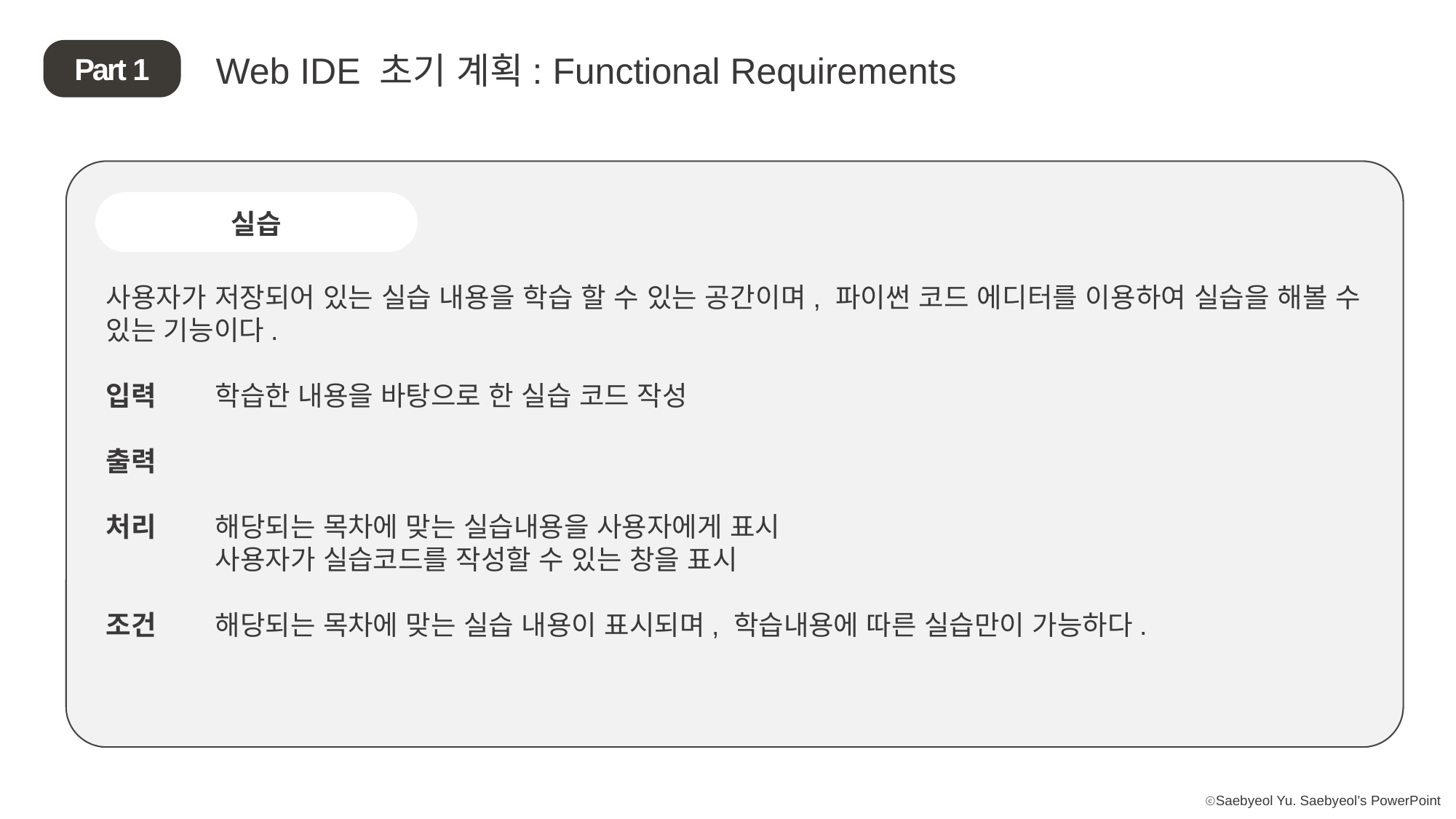

Web IDE 초기 계획: Functional Requirements
Part 1

실습
사용자가 저장되어 있는 실습 내용을 학습 할 수 있는 공간이며, 파이썬 코드 에디터를 이용하여 실습을 해볼 수 있는 기능이다.

입력 	학습한 내용을 바탕으로 한 실습 코드 작성

출력

처리	해당되는 목차에 맞는 실습내용을 사용자에게 표시
	사용자가 실습코드를 작성할 수 있는 창을 표시

조건	해당되는 목차에 맞는 실습 내용이 표시되며, 학습내용에 따른 실습만이 가능하다.